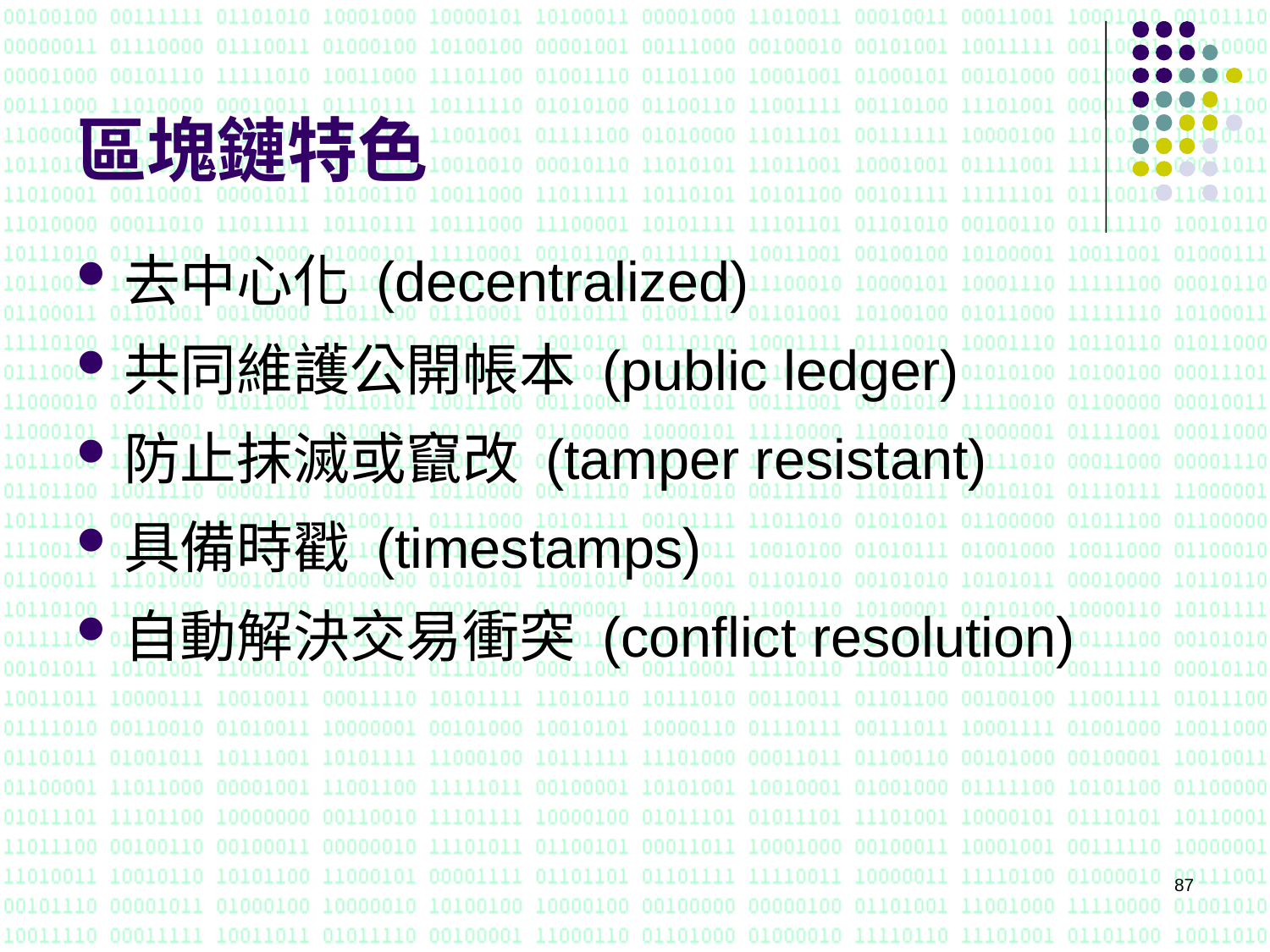

# 區塊鏈特色
去中心化 (decentralized)
共同維護公開帳本 (public ledger)
防止抹滅或竄改 (tamper resistant)
具備時戳 (timestamps)
自動解決交易衝突 (conflict resolution)
87